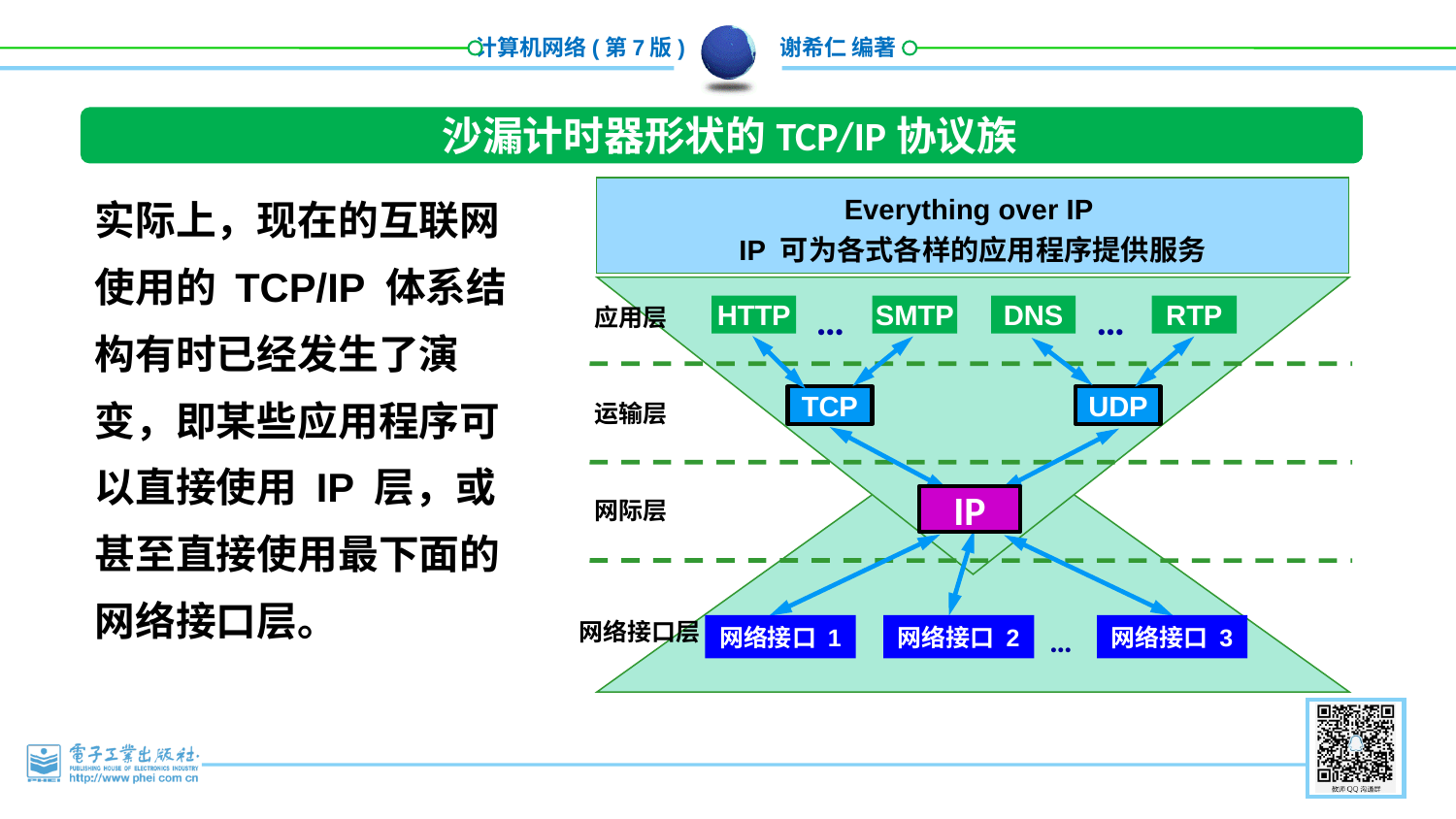

沙漏计时器形状的TCP/IP协议族

实际上，现在的互联网使用的 TCP/IP 体系结构有时已经发生了演变，即某些应用程序可以直接使用 IP 层，或甚至直接使用最下面的网络接口层。
Everything over IP
IP 可为各式各样的应用程序提供服务

IP over Everything
IP 可应用到各式各样的网络上

…
…
应用层
HTTP
SMTP
DNS
RTP

TCP
UDP
运输层

IP
网际层

网络接口层
…
网络接口 1
网络接口 2
网络接口 3